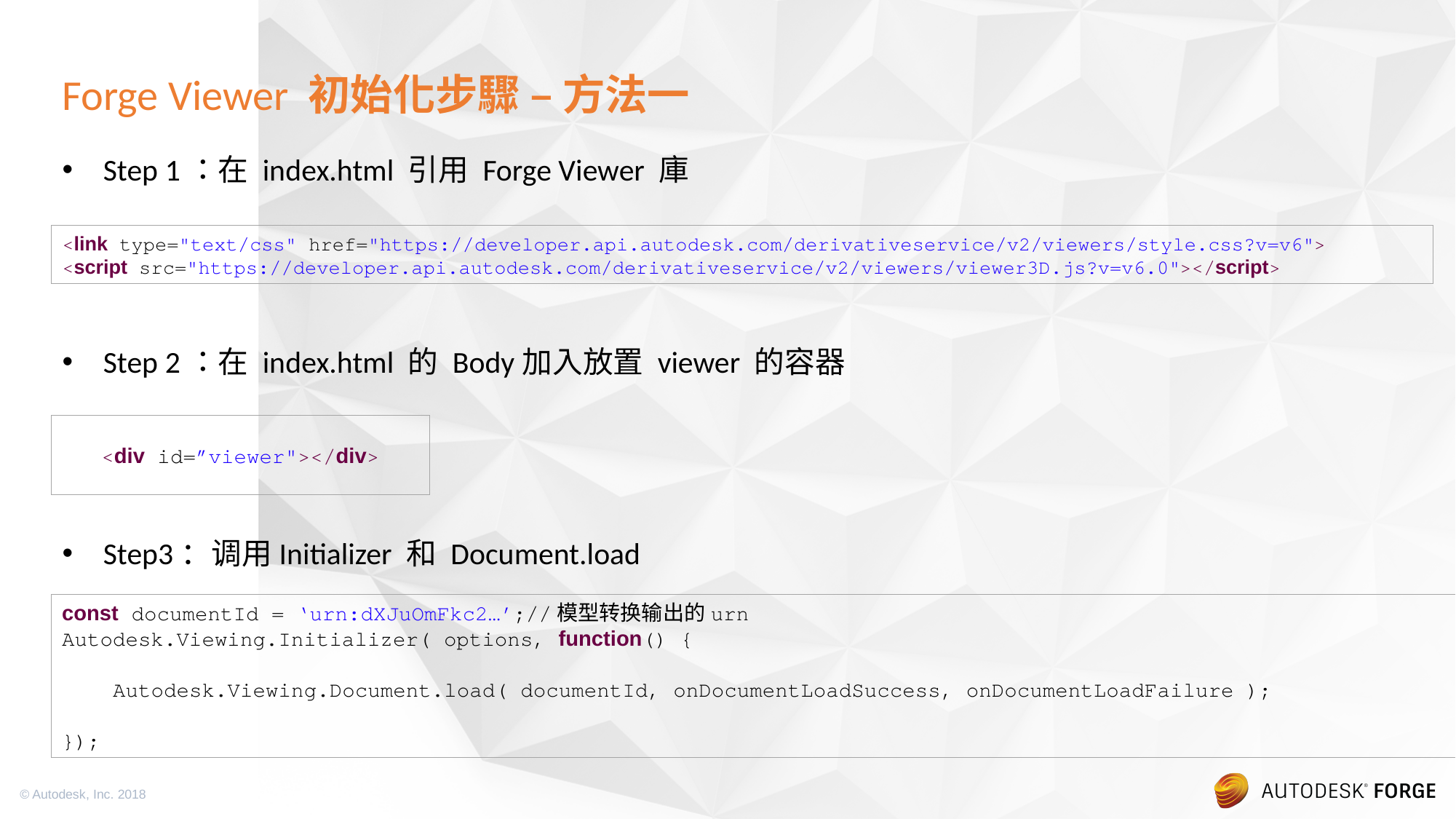

# Forge Viewer 初始化步驟 – 方法一
Step 1：在 index.html 引用 Forge Viewer 庫

Step 2：在 index.html 的 Body加入放置 viewer 的容器

Step3：调用Initializer 和 Document.load
<link type="text/css" href="https://developer.api.autodesk.com/derivativeservice/v2/viewers/style.css?v=v6">
<script src="https://developer.api.autodesk.com/derivativeservice/v2/viewers/viewer3D.js?v=v6.0"></script>

<div id=”viewer"></div>

const documentId = ‘urn:dXJuOmFkc2…’;//模型转换输出的urn
Autodesk.Viewing.Initializer( options, function() {

    Autodesk.Viewing.Document.load( documentId, onDocumentLoadSuccess, onDocumentLoadFailure );

});